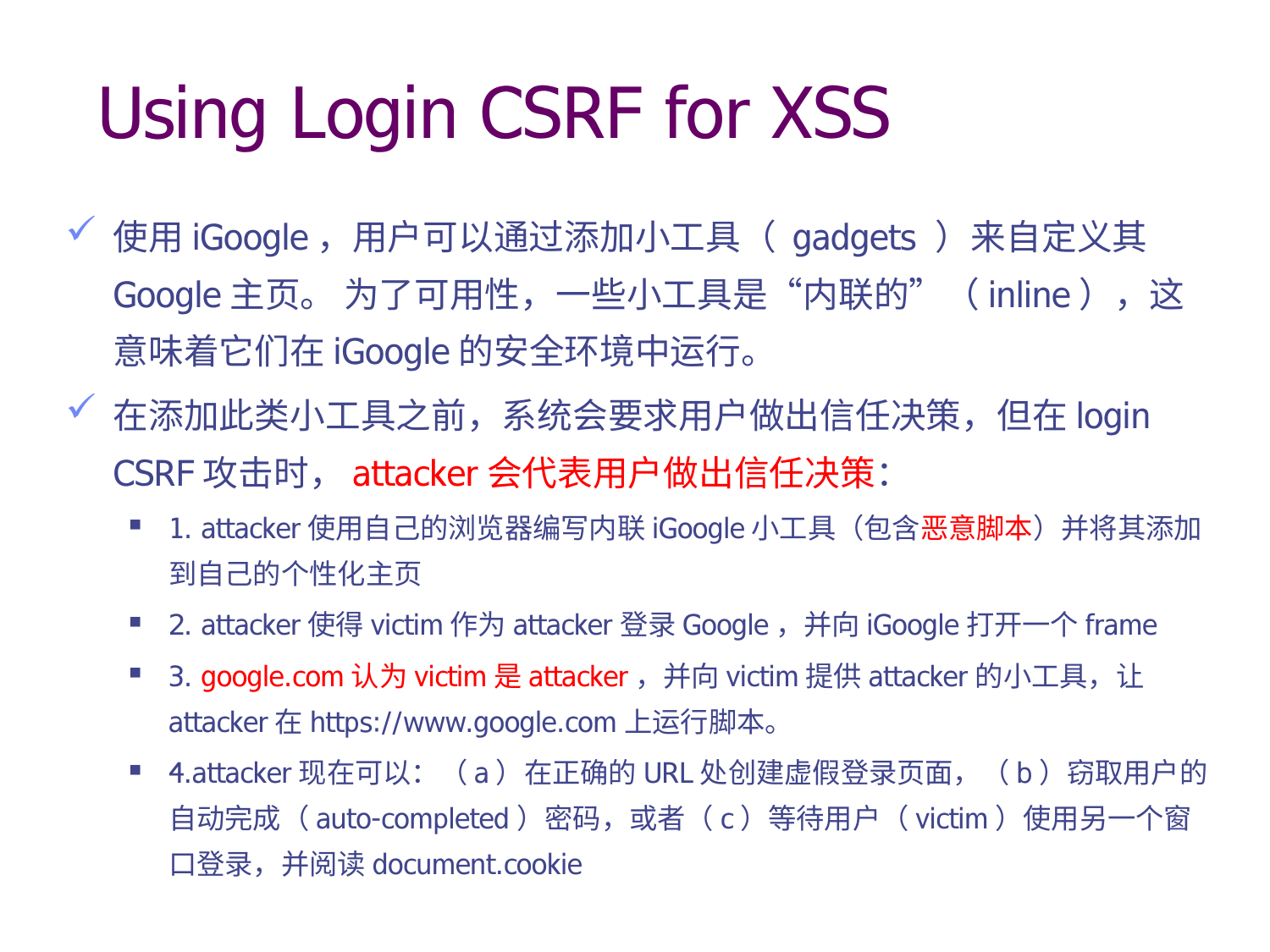

# Using Login CSRF for XSS
使用iGoogle，用户可以通过添加小工具（ gadgets ）来自定义其Google主页。 为了可用性，一些小工具是“内联的”（inline），这意味着它们在iGoogle的安全环境中运行。
在添加此类小工具之前，系统会要求用户做出信任决策，但在login CSRF攻击时，attacker会代表用户做出信任决策：
1. attacker使用自己的浏览器编写内联iGoogle小工具（包含恶意脚本）并将其添加到自己的个性化主页
2. attacker使得victim作为attacker登录Google，并向iGoogle打开一个frame
3. google.com认为victim是attacker，并向victim提供attacker的小工具，让attacker在https://www.google.com上运行脚本。
4.attacker现在可以：（a）在正确的URL处创建虚假登录页面，（b）窃取用户的自动完成（auto-completed）密码，或者（c）等待用户（victim）使用另一个窗口登录，并阅读document.cookie